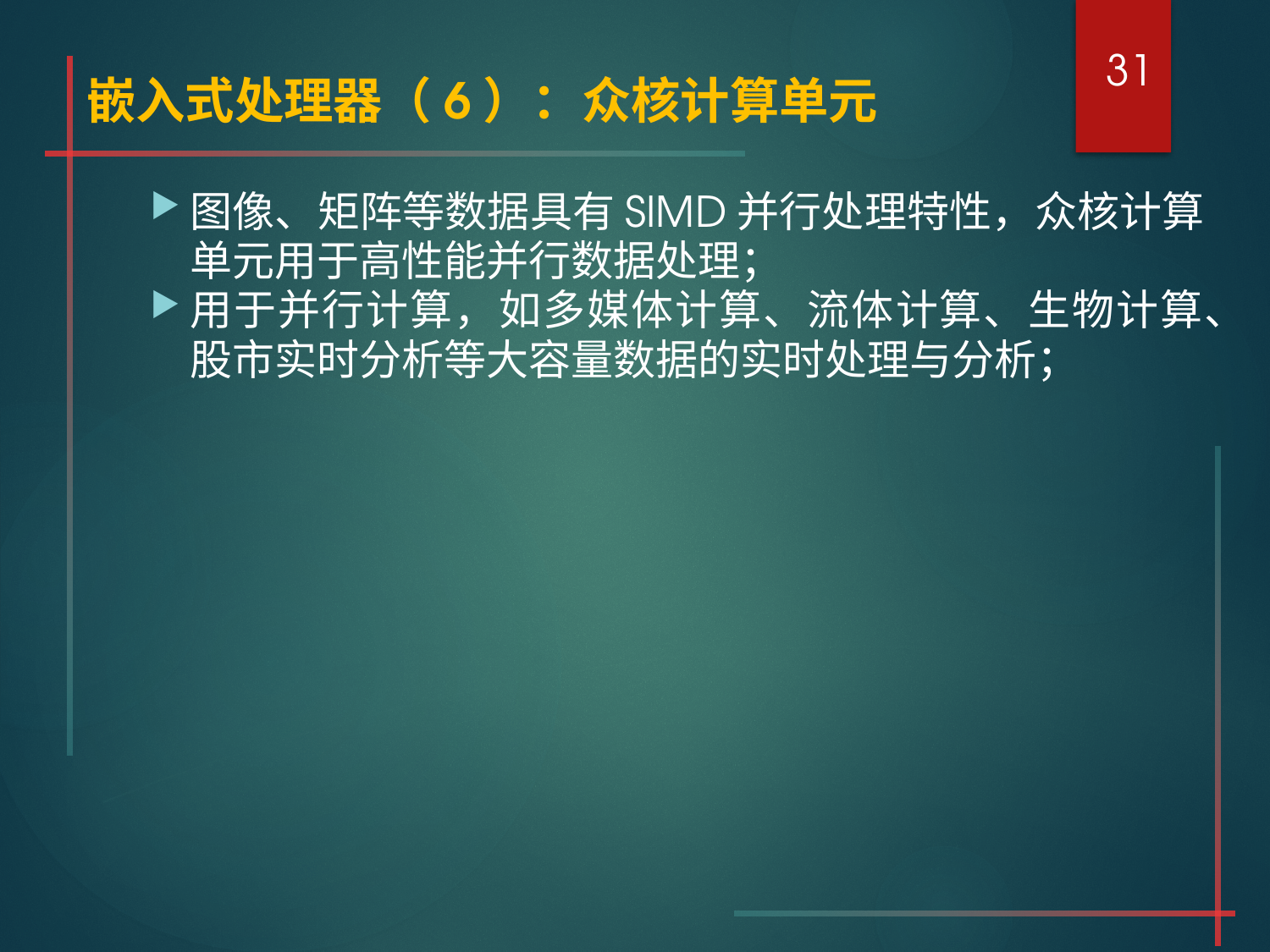

31
# 嵌入式处理器（6）：众核计算单元
图像、矩阵等数据具有SIMD并行处理特性，众核计算单元用于高性能并行数据处理；
用于并行计算，如多媒体计算、流体计算、生物计算、股市实时分析等大容量数据的实时处理与分析；